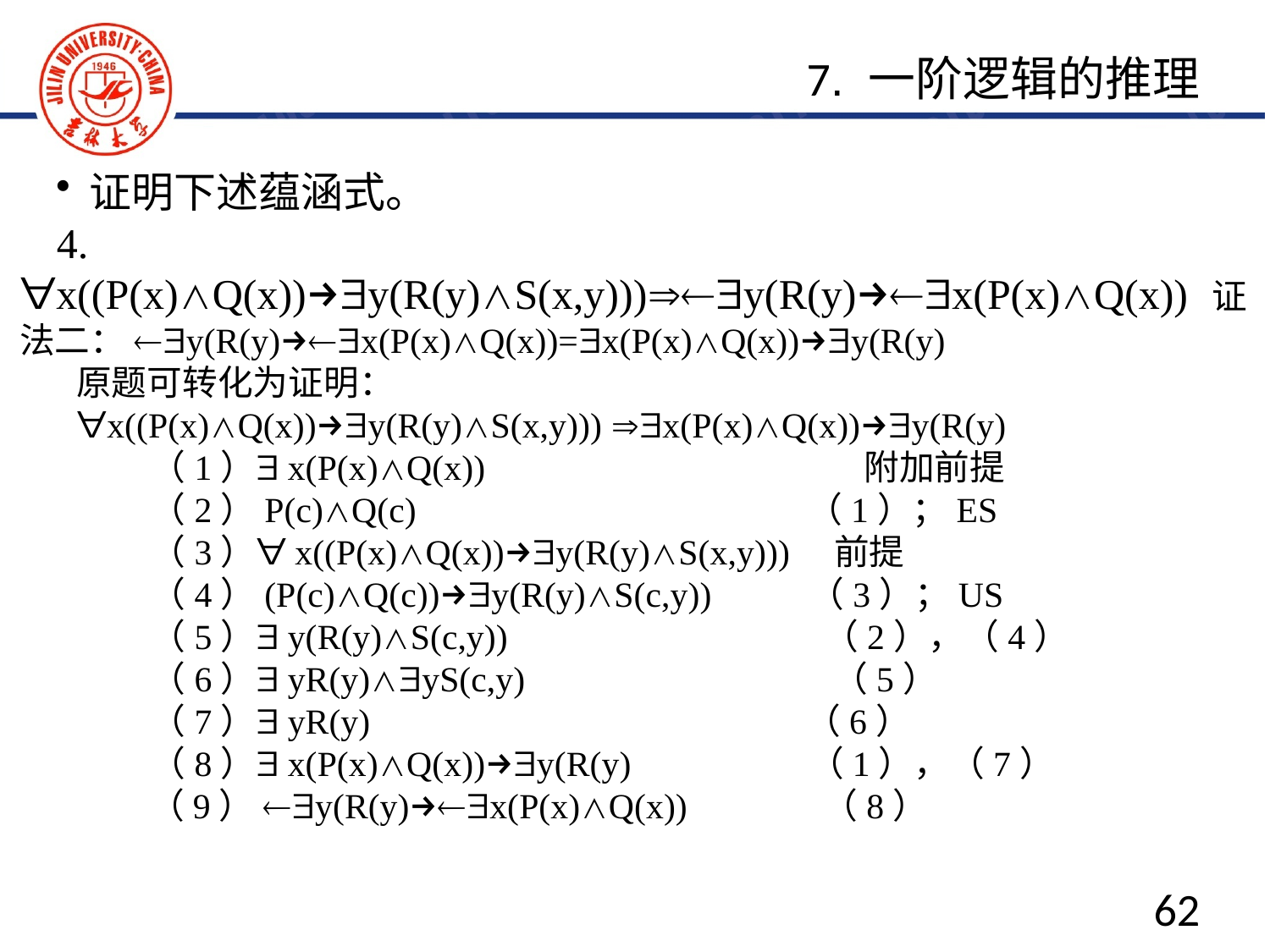

7. 一阶逻辑的推理
证明下述蕴涵式。
4. ∀x((P(x)∧Q(x))→∃y(R(y)∧S(x,y)))⇒←∃y(R(y)→←∃x(P(x)∧Q(x))证法二：←∃y(R(y)→←∃x(P(x)∧Q(x))=∃x(P(x)∧Q(x))→∃y(R(y)
原题可转化为证明：
∀x((P(x)∧Q(x))→∃y(R(y)∧S(x,y))) ⇒∃x(P(x)∧Q(x))→∃y(R(y)
（1）∃x(P(x)∧Q(x))                                      附加前提
（2）P(c)∧Q(c)                                           （1）；ES
（3）∀x((P(x)∧Q(x))→∃y(R(y)∧S(x,y)))    前提
（4）(P(c)∧Q(c))→∃y(R(y)∧S(c,y))          （3）；US
（5）∃y(R(y)∧S(c,y))                                 （2），（4）
（6）∃yR(y)∧∃yS(c,y)                                （5）
（7）∃yR(y)                                                （6）
（8）∃x(P(x)∧Q(x))→∃y(R(y)                   （1），（7）
（9）←∃y(R(y)→←∃x(P(x)∧Q(x))             （8）
62